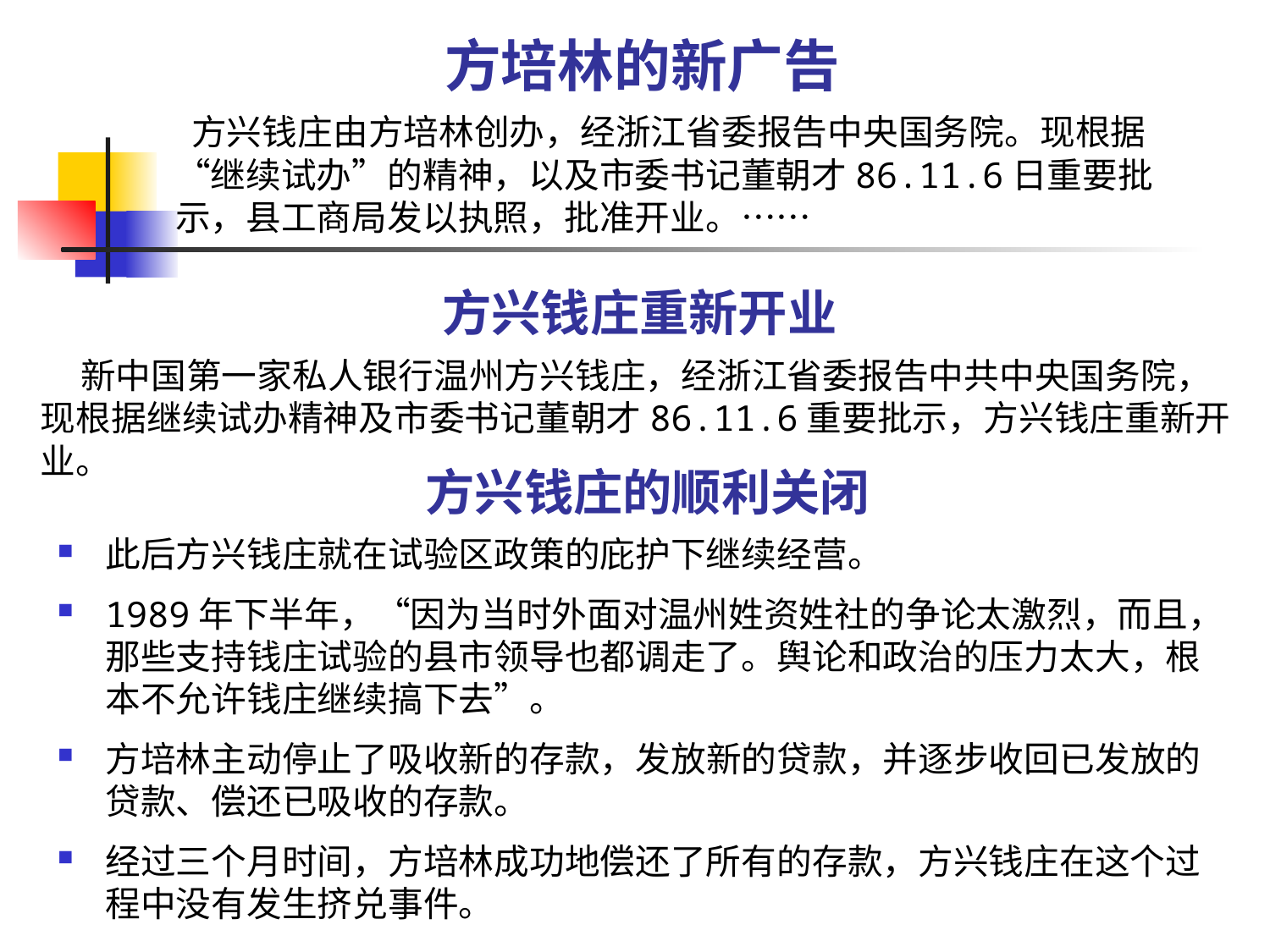

# 方培林的新广告
      方兴钱庄由方培林创办，经浙江省委报告中央国务院。现根据“继续试办”的精神，以及市委书记董朝才86.11.6日重要批示，县工商局发以执照，批准开业。……

方兴钱庄重新开业
    新中国第一家私人银行温州方兴钱庄，经浙江省委报告中共中央国务院，现根据继续试办精神及市委书记董朝才86.11.6重要批示，方兴钱庄重新开业。
方兴钱庄的顺利关闭
此后方兴钱庄就在试验区政策的庇护下继续经营。
1989年下半年，“因为当时外面对温州姓资姓社的争论太激烈，而且，那些支持钱庄试验的县市领导也都调走了。舆论和政治的压力太大，根本不允许钱庄继续搞下去”。
方培林主动停止了吸收新的存款，发放新的贷款，并逐步收回已发放的贷款、偿还已吸收的存款。
经过三个月时间，方培林成功地偿还了所有的存款，方兴钱庄在这个过程中没有发生挤兑事件。